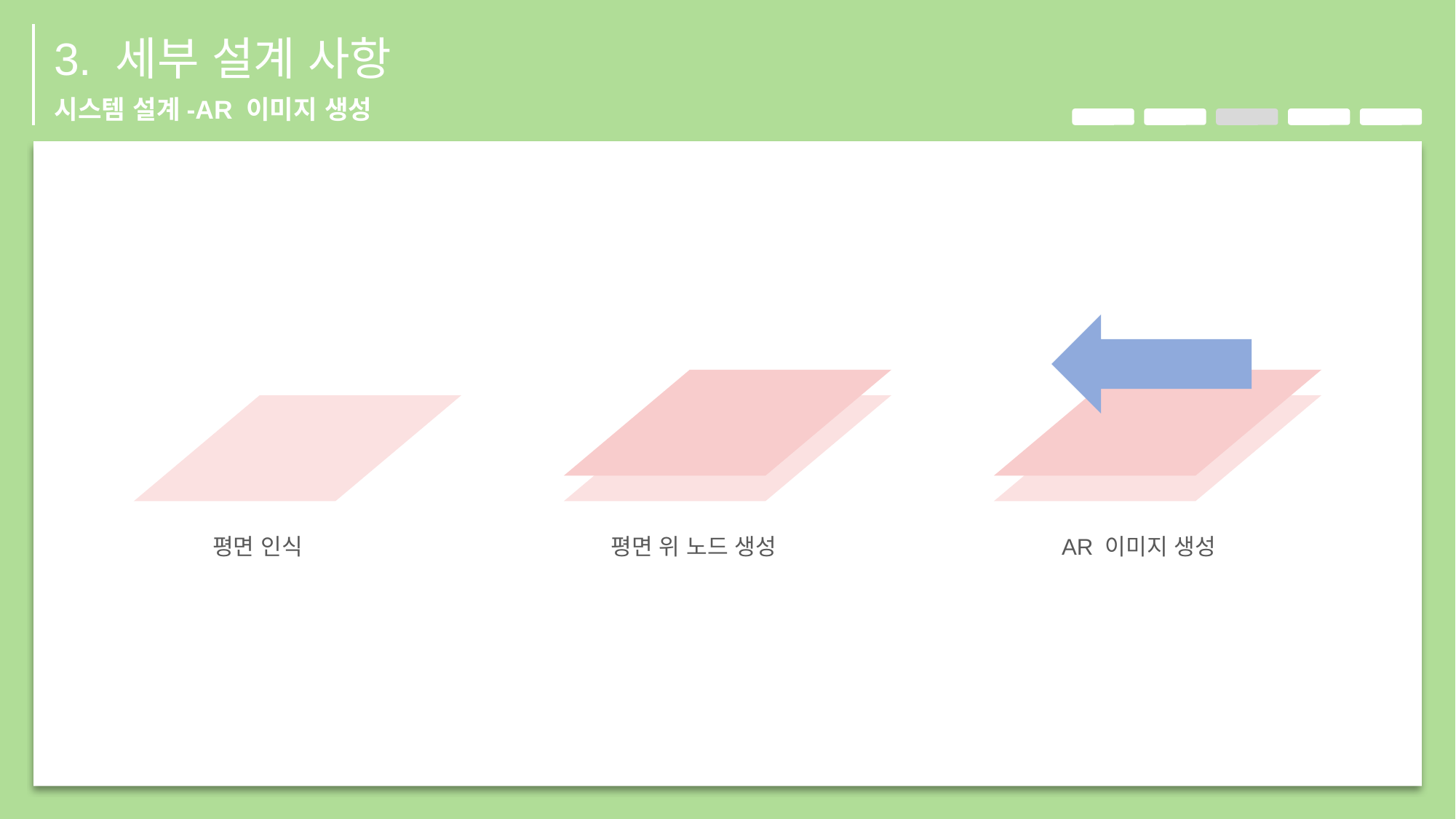

3. 세부 설계 사항
시스템 설계-AR 이미지 생성

AR 이미지 생성

평면 위 노드 생성

평면 인식